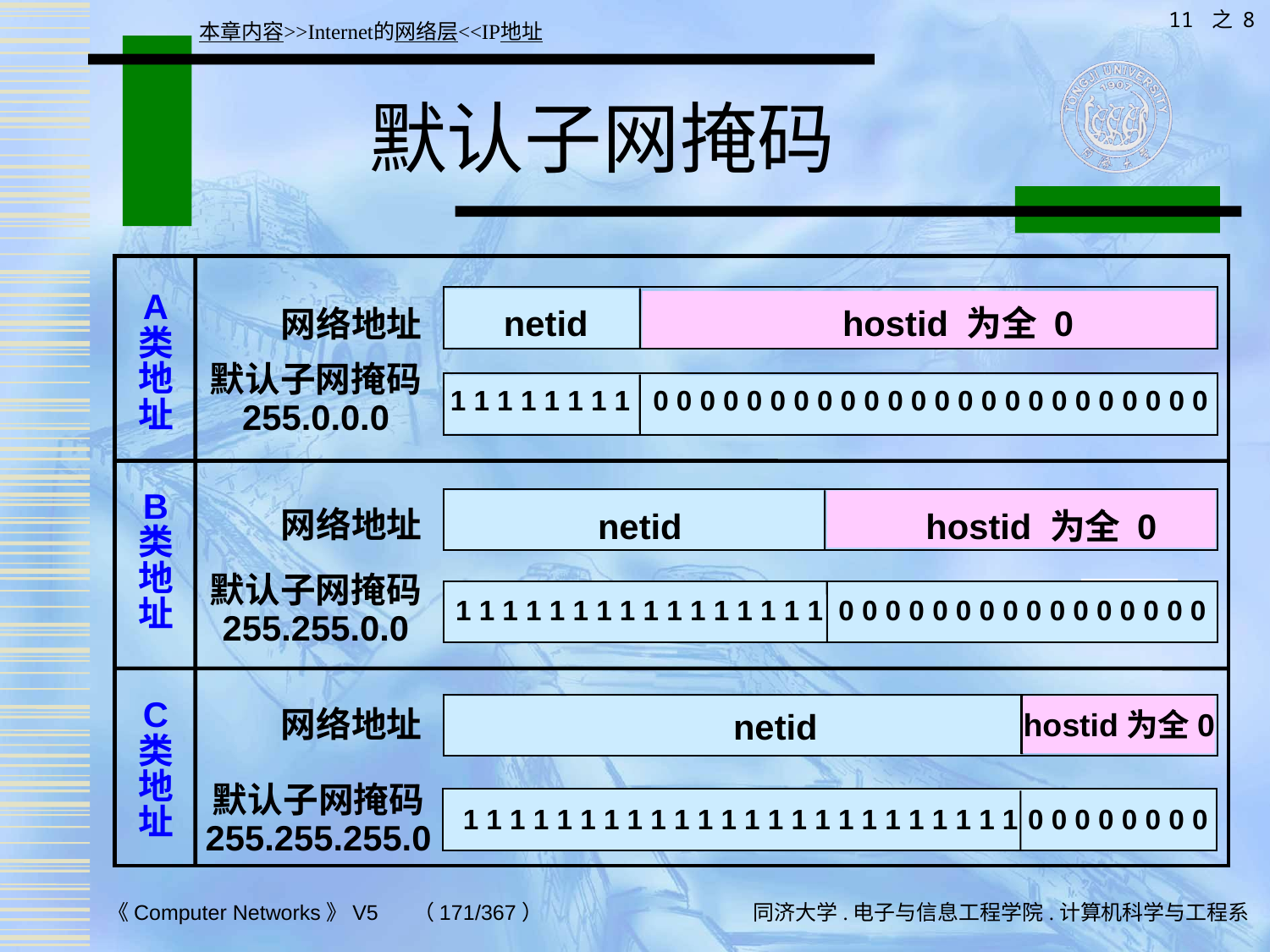

11 之 8
本章内容>>Internet的网络层<<IP地址
# 默认子网掩码

A
类
地
址

netid
hostid 为全 0
网络地址
默认子网掩码
255.0.0.0

1 1 1 1 1 1 1 1
0 0 0 0 0 0 0 0 0 0 0 0 0 0 0 0 0 0 0 0 0 0 0 0

B
类
地
址

网络地址
netid
hostid 为全 0
默认子网掩码
255.255.0.0

1 1 1 1 1 1 1 1 1 1 1 1 1 1 1 1
0 0 0 0 0 0 0 0 0 0 0 0 0 0 0 0

C
类
地
址

网络地址

netid
hostid为全0
默认子网掩码
255.255.255.0

1 1 1 1 1 1 1 1 1 1 1 1 1 1 1 1 1 1 1 1 1 1 1 1
0 0 0 0 0 0 0 0